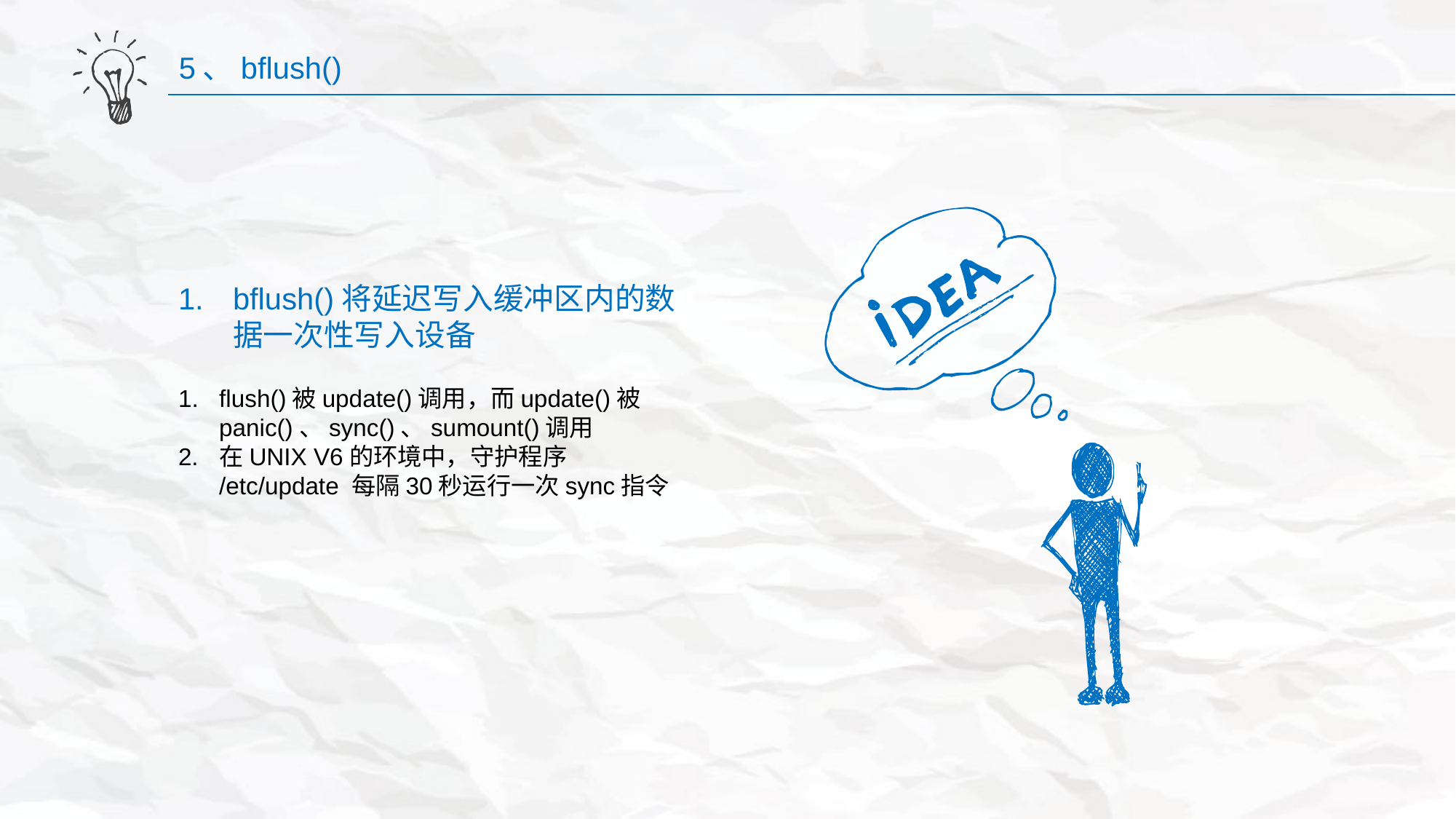

5、bflush()

bflush()将延迟写入缓冲区内的数据一次性写入设备
flush()被update()调用，而update()被panic()、sync()、sumount()调用
在UNIX V6的环境中，守护程序 /etc/update 每隔30秒运行一次sync指令